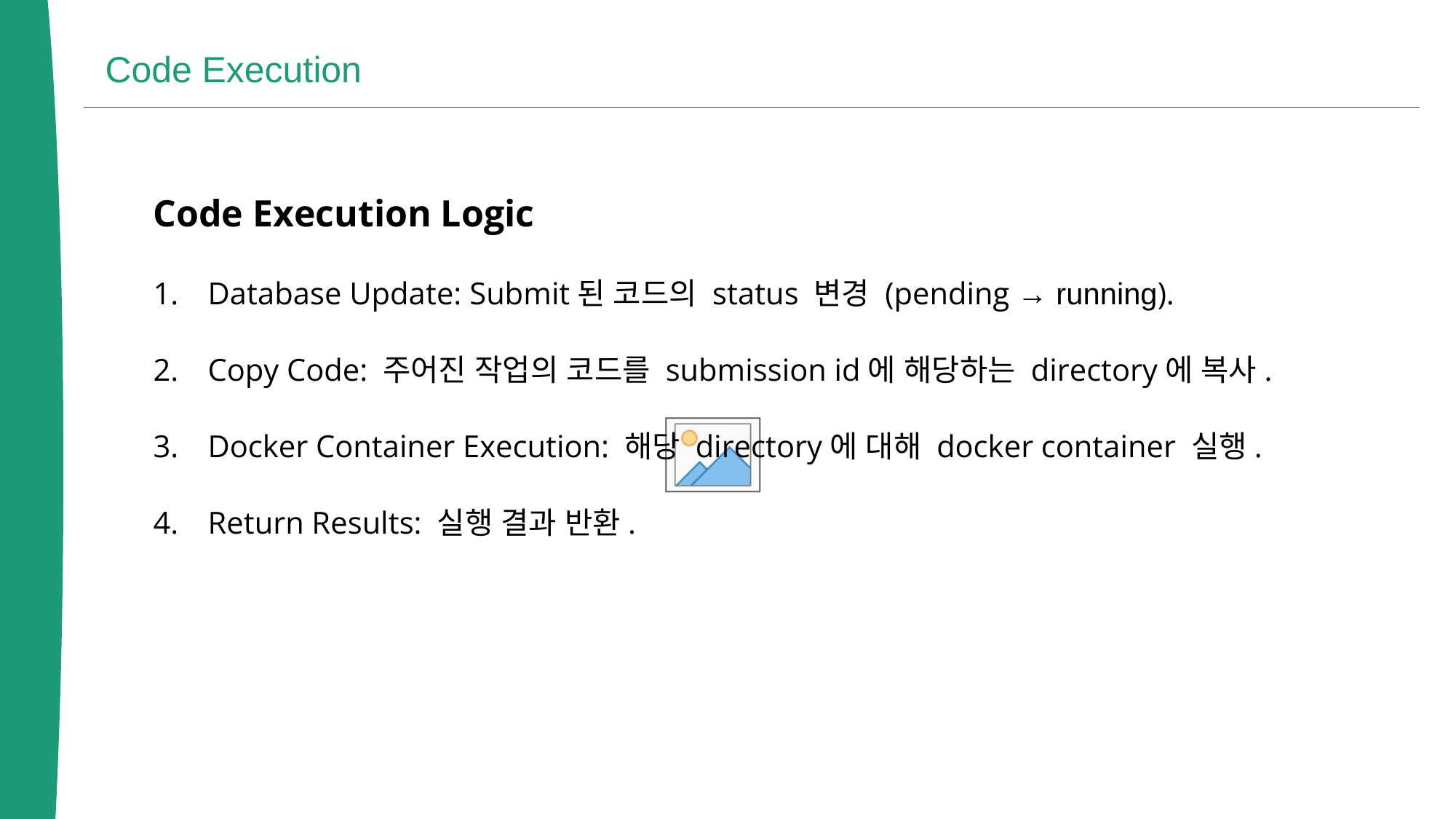

Code Execution
Code Execution Logic
Database Update: Submit된 코드의 status 변경 (pending → running).
Copy Code: 주어진 작업의 코드를 submission id에 해당하는 directory에 복사.
Docker Container Execution: 해당 directory에 대해 docker container 실행.
Return Results: 실행 결과 반환.